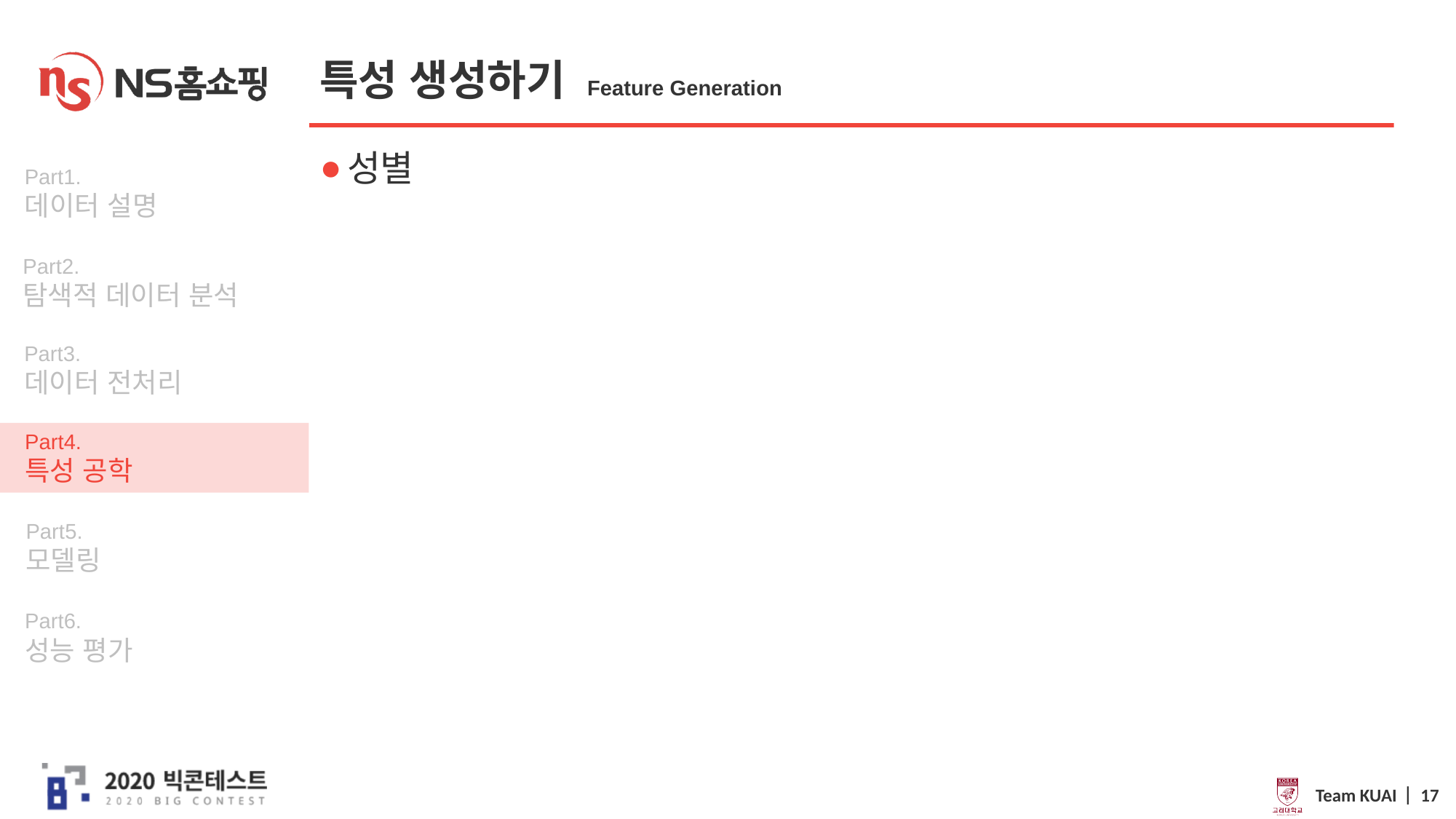

# 특성 생성하기 Feature Generation
성별

Team KUAI  ⎸ 17